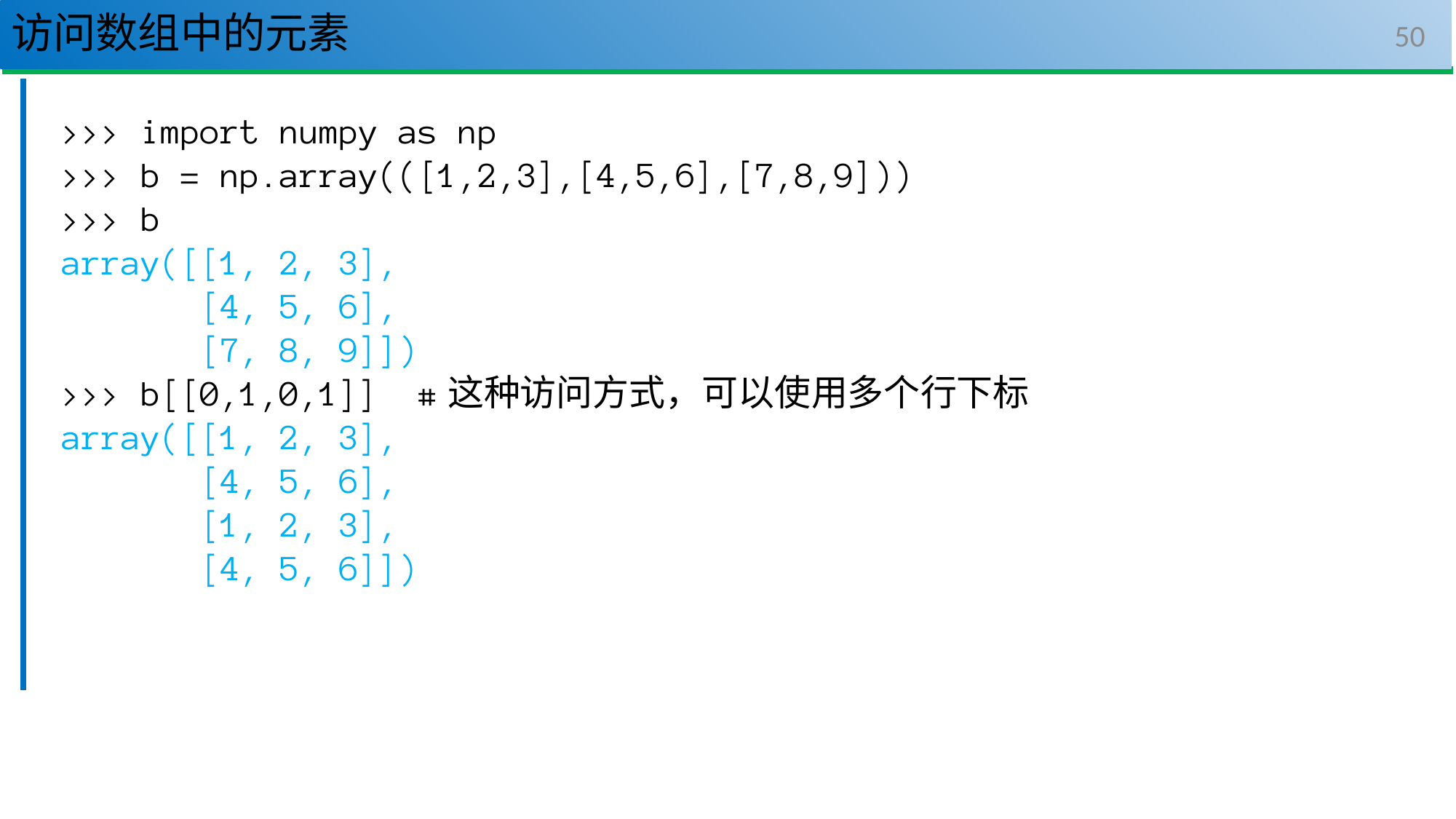

# 访问数组中的元素
50
>>> import numpy as np
>>> b = np.array(([1,2,3],[4,5,6],[7,8,9]))
>>> b
array([[1, 2, 3],
       [4, 5, 6],
       [7, 8, 9]])
>>> b[[0,1,0,1]]  #这种访问方式，可以使用多个行下标
array([[1, 2, 3],
       [4, 5, 6],
       [1, 2, 3],
       [4, 5, 6]])